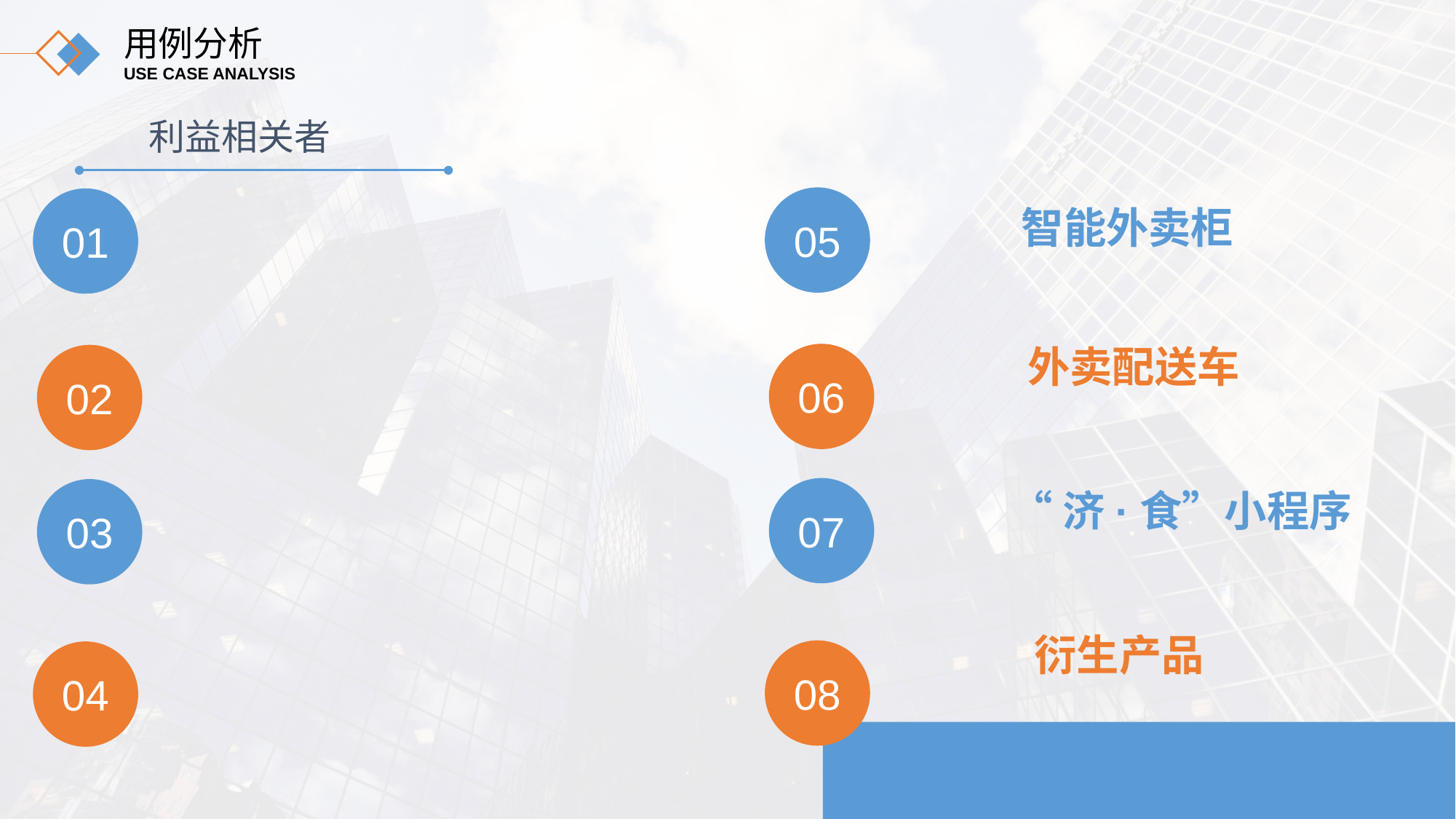

用例分析
USE CASE ANALYSIS

利益相关者
智能外卖柜
05
01
外卖配送车
06
02
“济·食”小程序
07
03
衍生产品
08
04